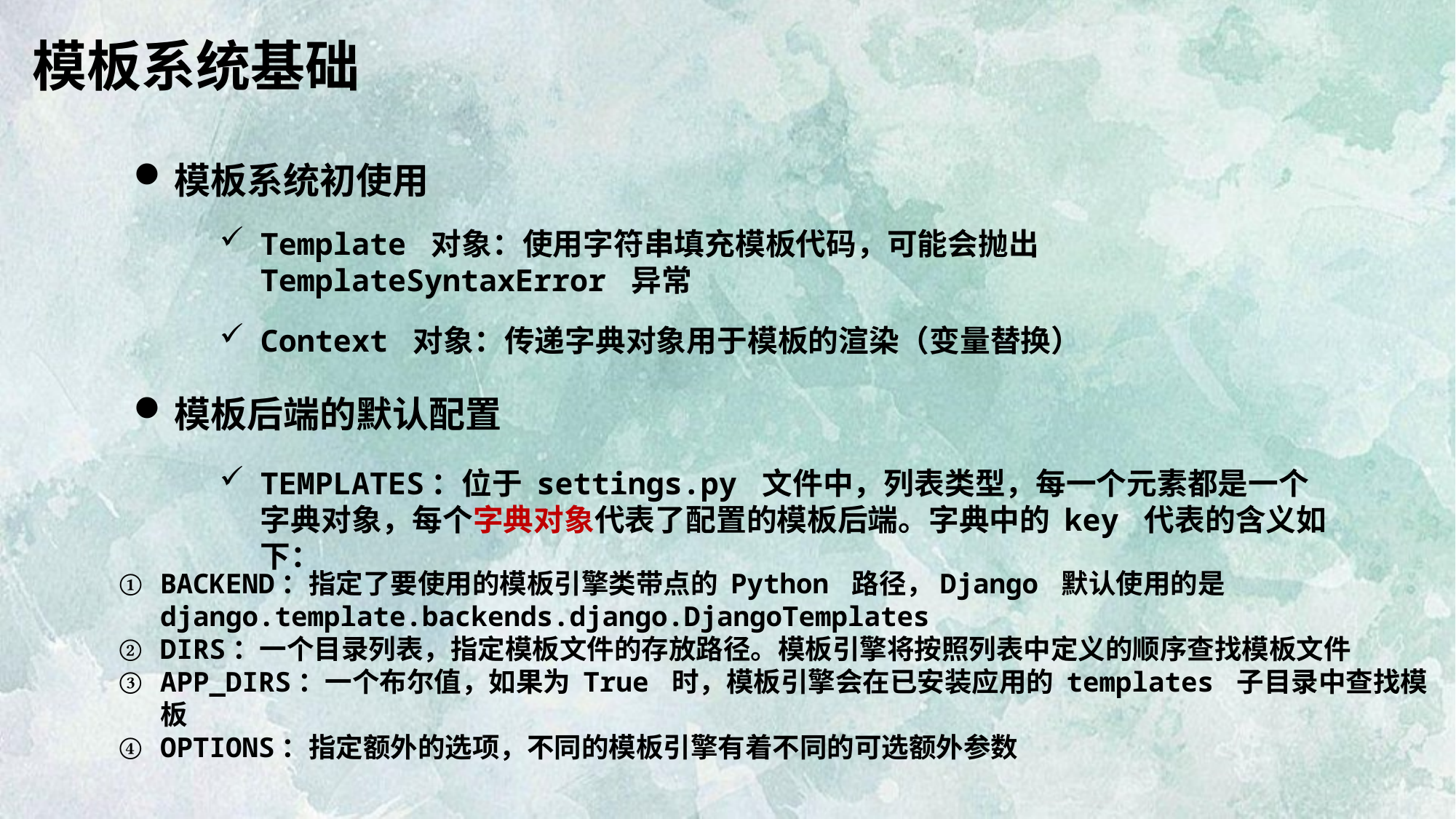

模板系统基础
模板系统初使用
Template 对象：使用字符串填充模板代码，可能会抛出 TemplateSyntaxError 异常
Context 对象：传递字典对象用于模板的渲染（变量替换）
模板后端的默认配置
TEMPLATES：位于 settings.py 文件中，列表类型，每一个元素都是一个字典对象，每个字典对象代表了配置的模板后端。字典中的 key 代表的含义如下：
BACKEND：指定了要使用的模板引擎类带点的 Python 路径，Django 默认使用的是 django.template.backends.django.DjangoTemplates
DIRS：一个目录列表，指定模板文件的存放路径。模板引擎将按照列表中定义的顺序查找模板文件
APP_DIRS：一个布尔值，如果为 True 时，模板引擎会在已安装应用的 templates 子目录中查找模板
OPTIONS：指定额外的选项，不同的模板引擎有着不同的可选额外参数